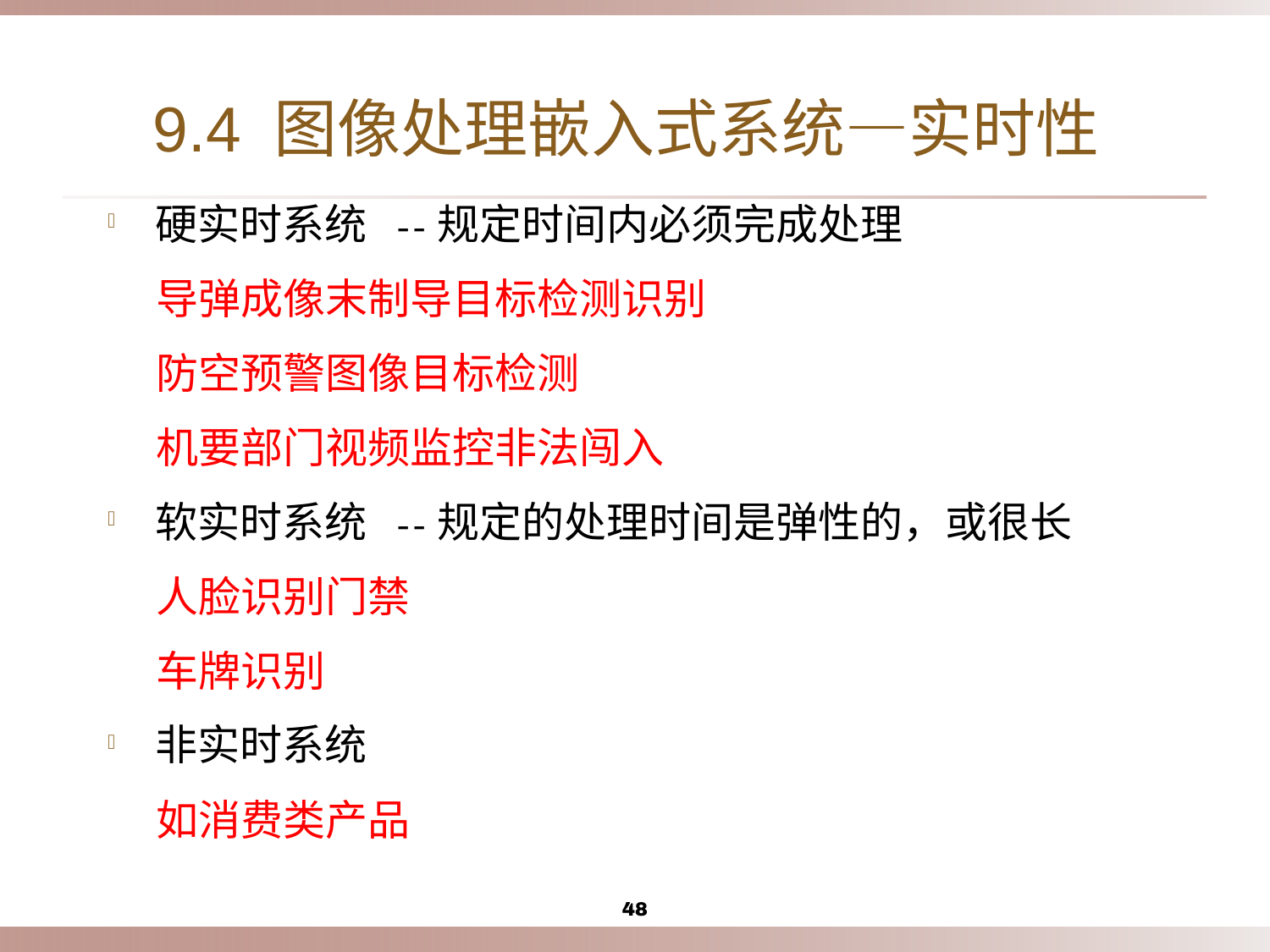

# 9.4 图像处理嵌入式系统—实时性
硬实时系统  --规定时间内必须完成处理
    导弹成像末制导目标检测识别
    防空预警图像目标检测
    机要部门视频监控非法闯入
软实时系统  --规定的处理时间是弹性的，或很长
    人脸识别门禁
    车牌识别
非实时系统
    如消费类产品

48